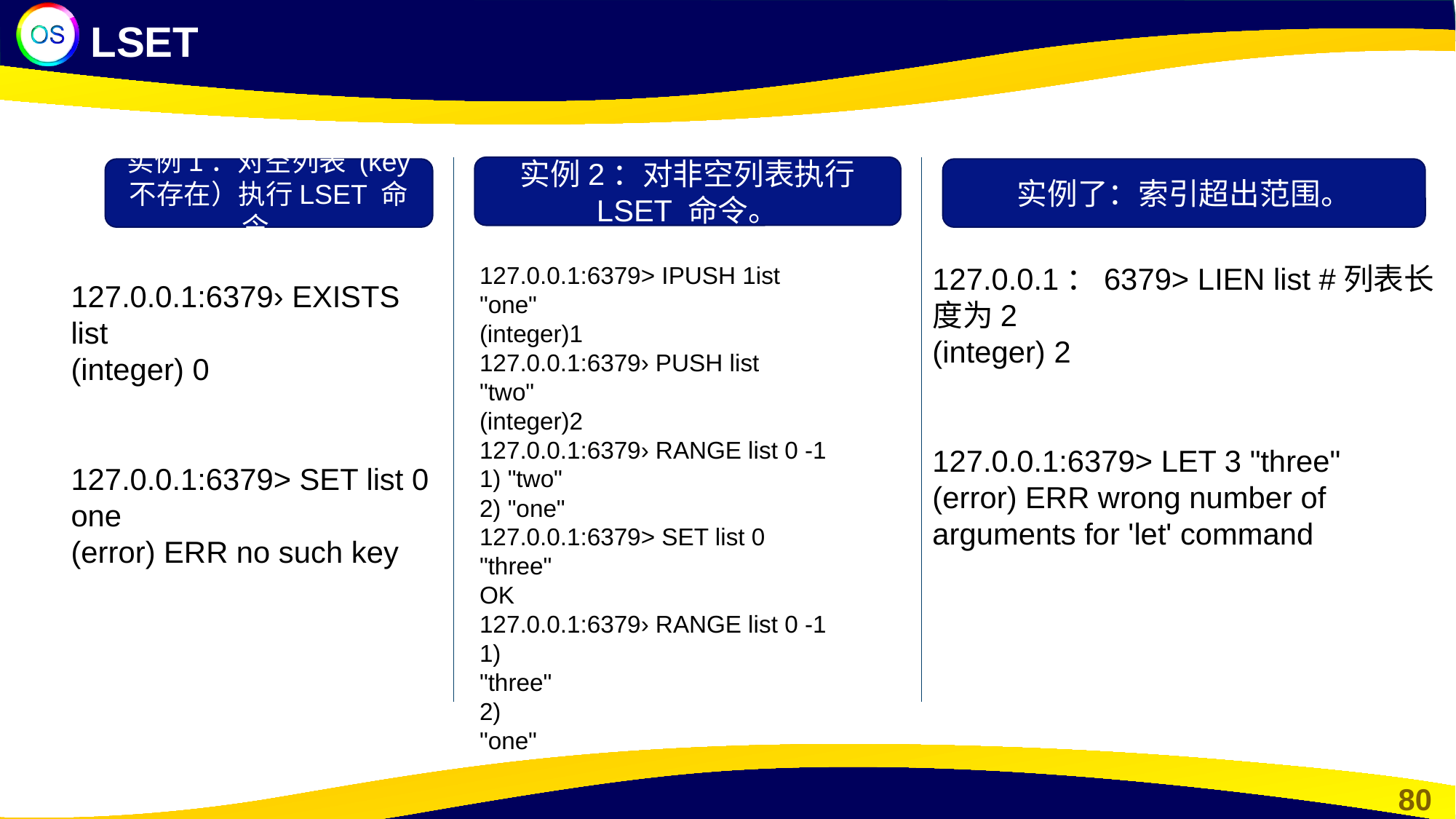

LSET
实例2：对非空列表执行 LSET 命令。
实例了：索引超出范围。
实例1：对空列表 (key 不存在）执行LSET 命令。
127.0.0.1:6379> IPUSH 1ist
"one"
(integer)1
127.0.0.1:6379› PUSH list
"two"
(integer)2
127.0.0.1:6379› RANGE list 0 -1
1) "two"
2) "one"
127.0.0.1:6379> SET list 0
"three"
OK
127.0.0.1:6379› RANGE list 0 -1
1)
"three"
2)
"one"
127.0.0.1：6379> LIEN list #列表长度为2
(integer) 2

127.0.0.1:6379> LET 3 "three"
(error) ERR wrong number of arguments for 'let' command
127.0.0.1:6379› EXISTS list
(integer) 0

127.0.0.1:6379> SET list 0 one
(error) ERR no such key